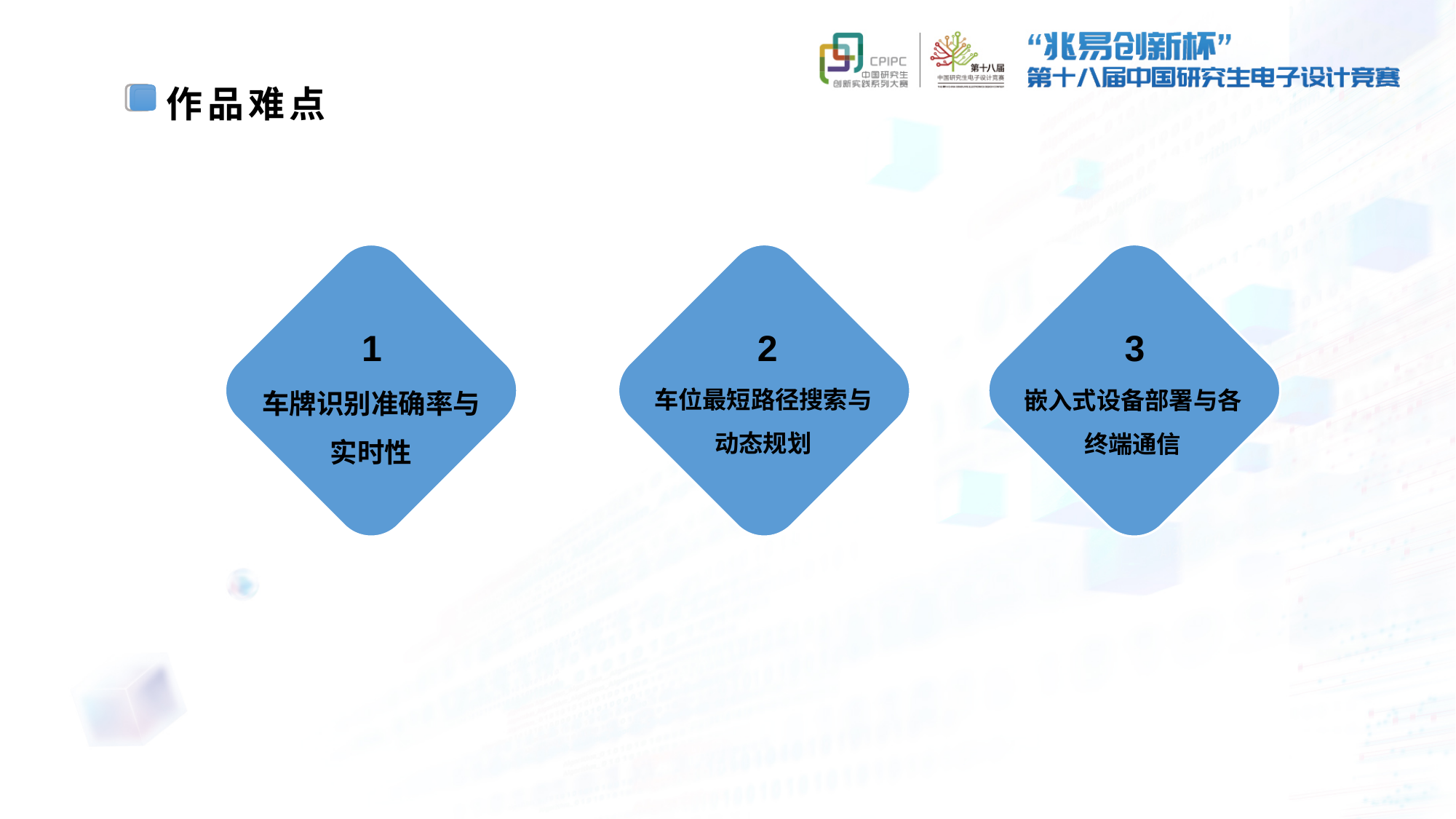

作品难点

1
车牌识别准确率与实时性

2
车位最短路径搜索与动态规划

3
嵌入式设备部署与各终端通信